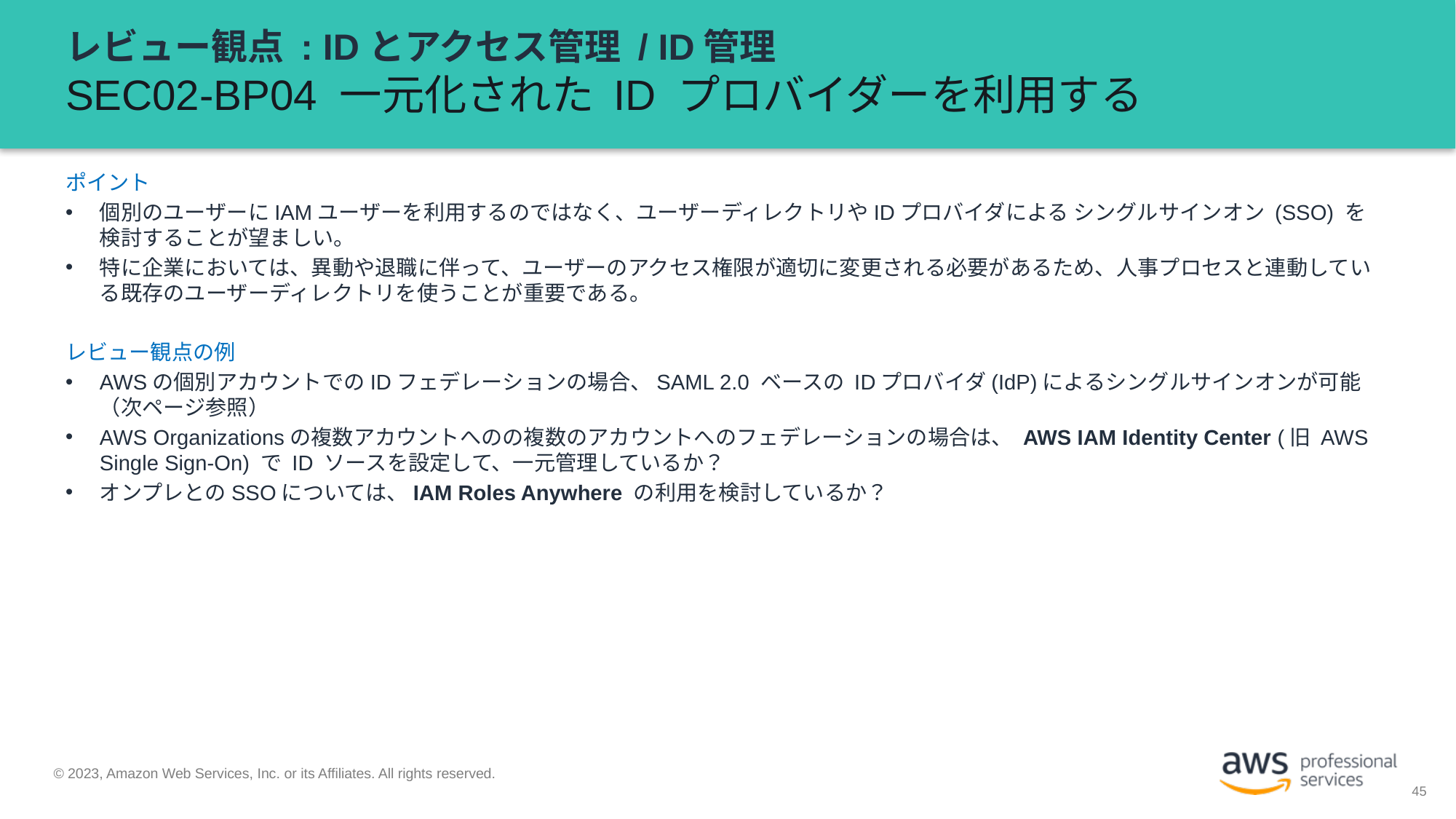

# レビュー観点 : IDとアクセス管理 / ID管理 SEC02-BP04 一元化された ID プロバイダーを利用する
ポイント
個別のユーザーにIAMユーザーを利用するのではなく、ユーザーディレクトリやIDプロバイダによる シングルサインオン (SSO) を検討することが望ましい。
特に企業においては、異動や退職に伴って、ユーザーのアクセス権限が適切に変更される必要があるため、人事プロセスと連動している既存のユーザーディレクトリを使うことが重要である。

レビュー観点の例
AWSの個別アカウントでのIDフェデレーションの場合、SAML 2.0 ベースの IDプロバイダ(IdP)によるシングルサインオンが可能（次ページ参照）
AWS Organizationsの複数アカウントへのの複数のアカウントへのフェデレーションの場合は、 AWS IAM Identity Center (旧 AWS Single Sign-On) で ID ソースを設定して、一元管理しているか？
オンプレとのSSOについては、IAM Roles Anywhere の利用を検討しているか？